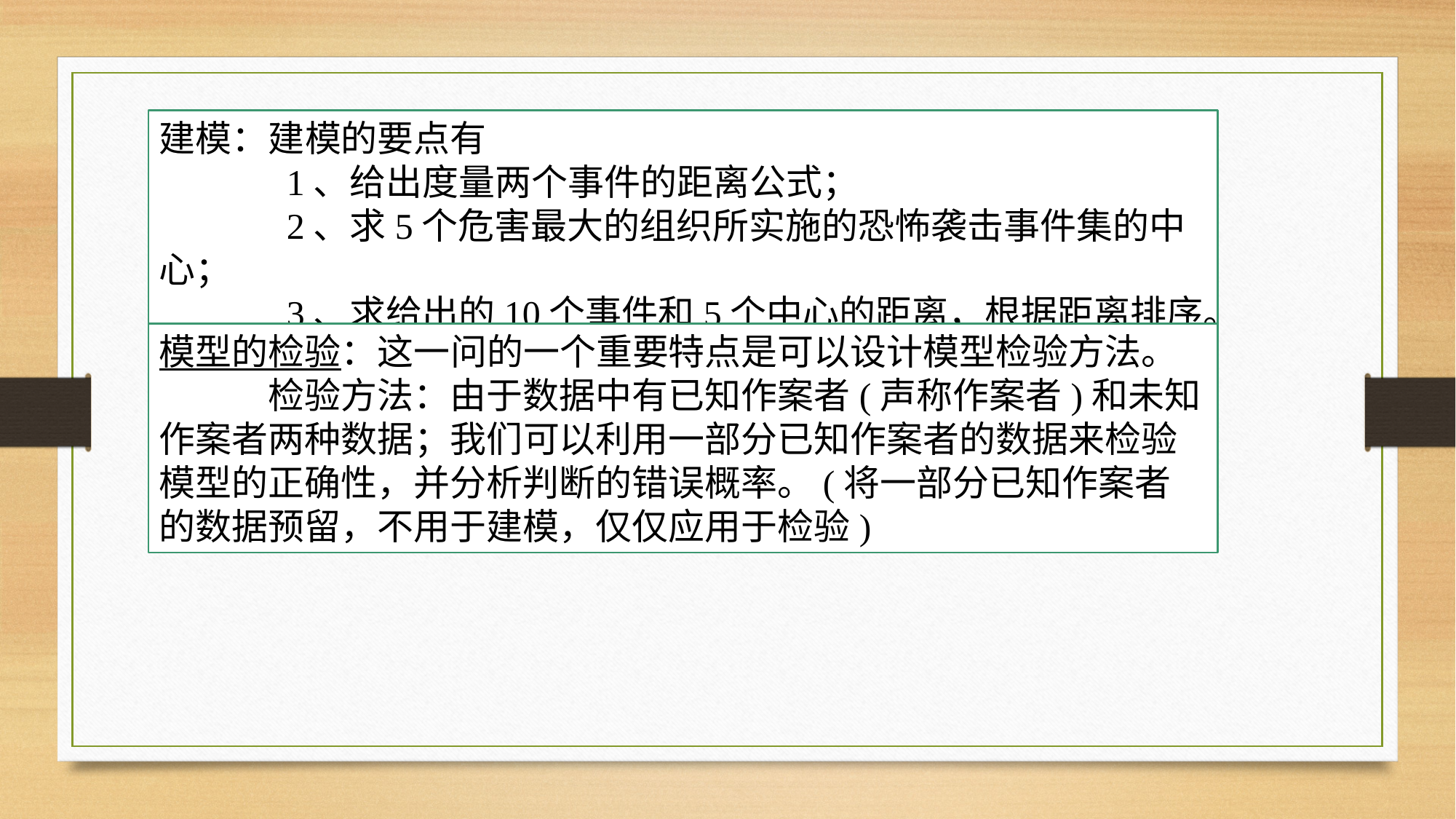

建模：建模的要点有
              1、给出度量两个事件的距离公式；
              2、求5个危害最大的组织所实施的恐怖袭击事件集的中心；
              3、求给出的10个事件和5个中心的距离，根据距离排序。
模型的检验：这一问的一个重要特点是可以设计模型检验方法。
	检验方法：由于数据中有已知作案者(声称作案者)和未知作案者两种数据；我们可以利用一部分已知作案者的数据来检验模型的正确性，并分析判断的错误概率。(将一部分已知作案者的数据预留，不用于建模，仅仅应用于检验)